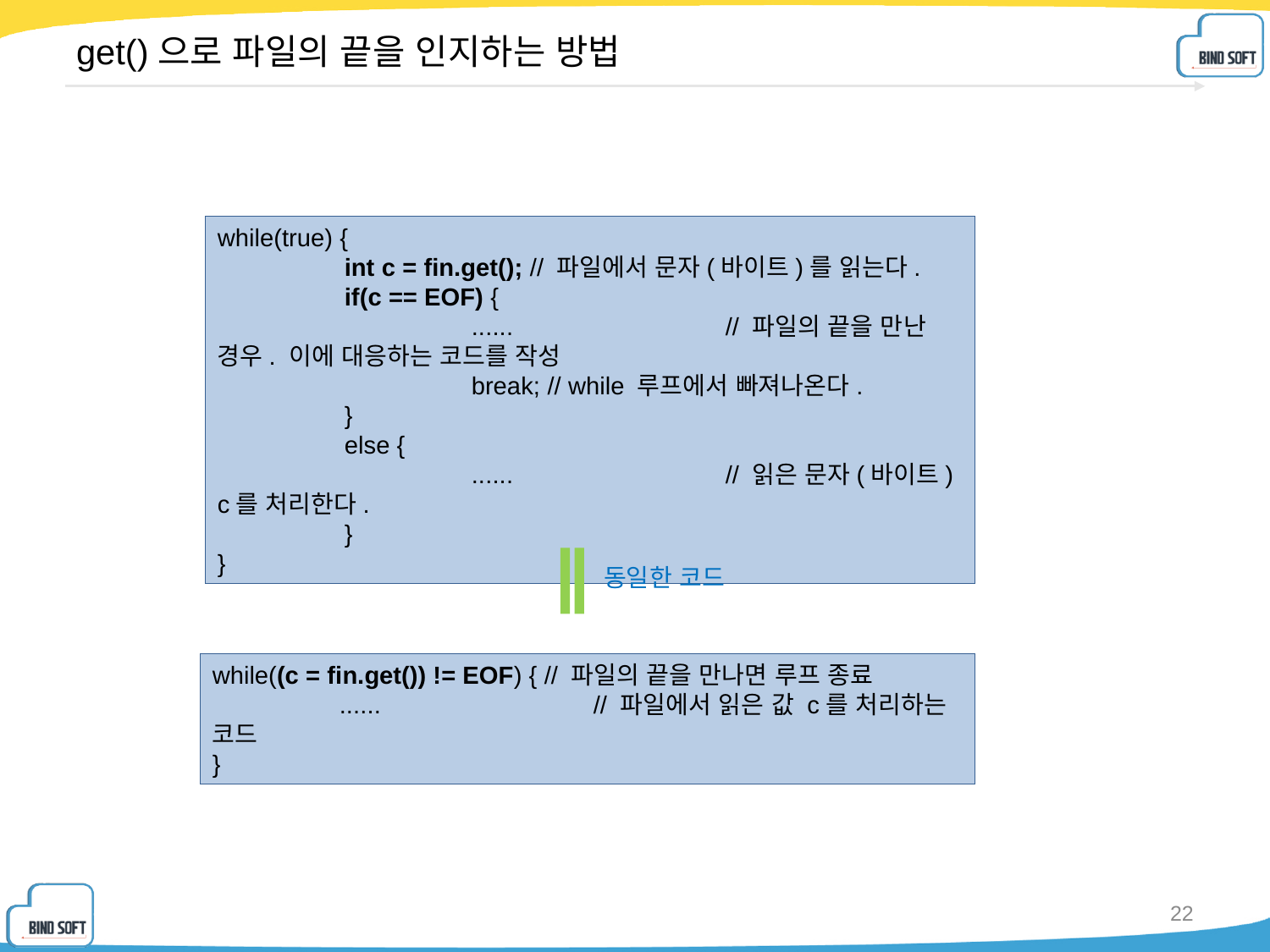

# get()으로 파일의 끝을 인지하는 방법
while(true) {
	int c = fin.get(); // 파일에서 문자(바이트)를 읽는다.
	if(c == EOF) {
		......		// 파일의 끝을 만난 경우. 이에 대응하는 코드를 작성
		break; // while 루프에서 빠져나온다.
	}
	else {
		......		// 읽은 문자(바이트) c를 처리한다.
	}
}
동일한 코드

while((c = fin.get()) != EOF) { // 파일의 끝을 만나면 루프 종료
	......		// 파일에서 읽은 값 c를 처리하는 코드
}
22